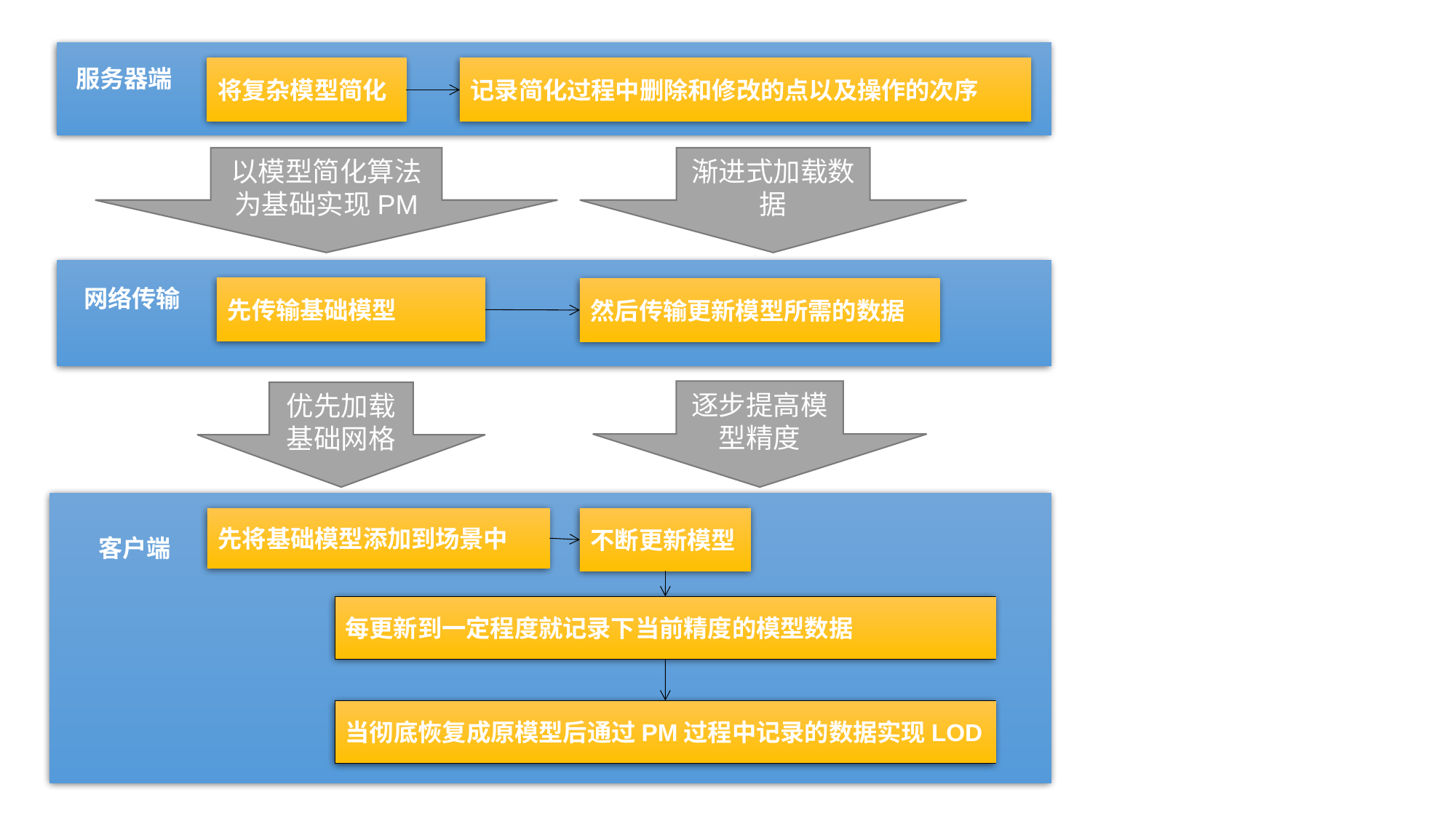

服务器端
将复杂模型简化
记录简化过程中删除和修改的点以及操作的次序
以模型简化算法为基础实现PM
渐进式加载数据

网络传输
先传输基础模型
然后传输更新模型所需的数据
逐步提高模型精度
优先加载基础网格

先将基础模型添加到场景中
不断更新模型
客户端
每更新到一定程度就记录下当前精度的模型数据
当彻底恢复成原模型后通过PM过程中记录的数据实现LOD